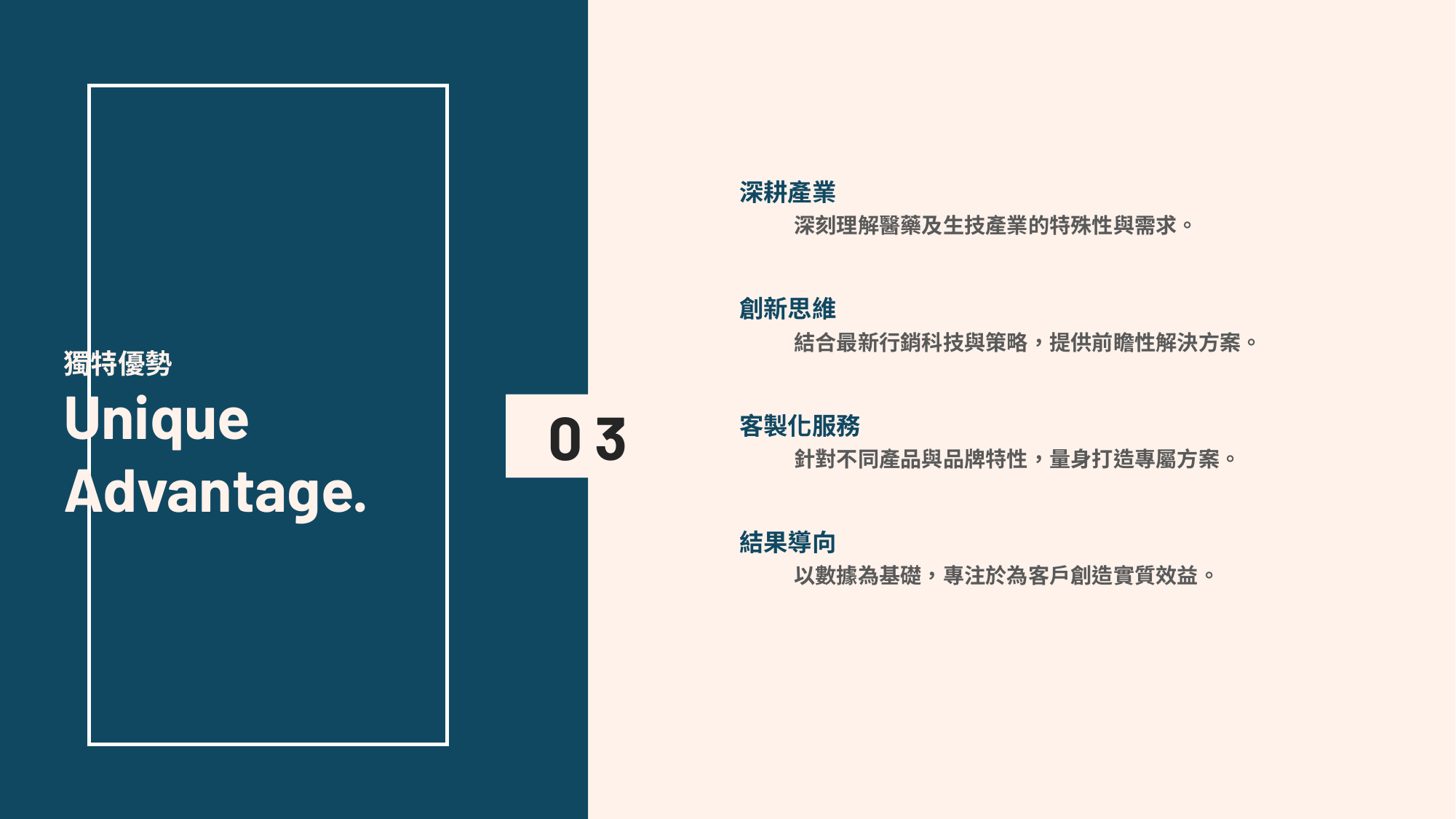

深耕產業
深刻理解醫藥及生技產業的特殊性與需求。

創新思維
結合最新行銷科技與策略，提供前瞻性解決方案。

客製化服務
針對不同產品與品牌特性，量身打造專屬方案。

結果導向
以數據為基礎，專注於為客戶創造實質效益。

獨特優勢
Unique
Advantage.
0 3